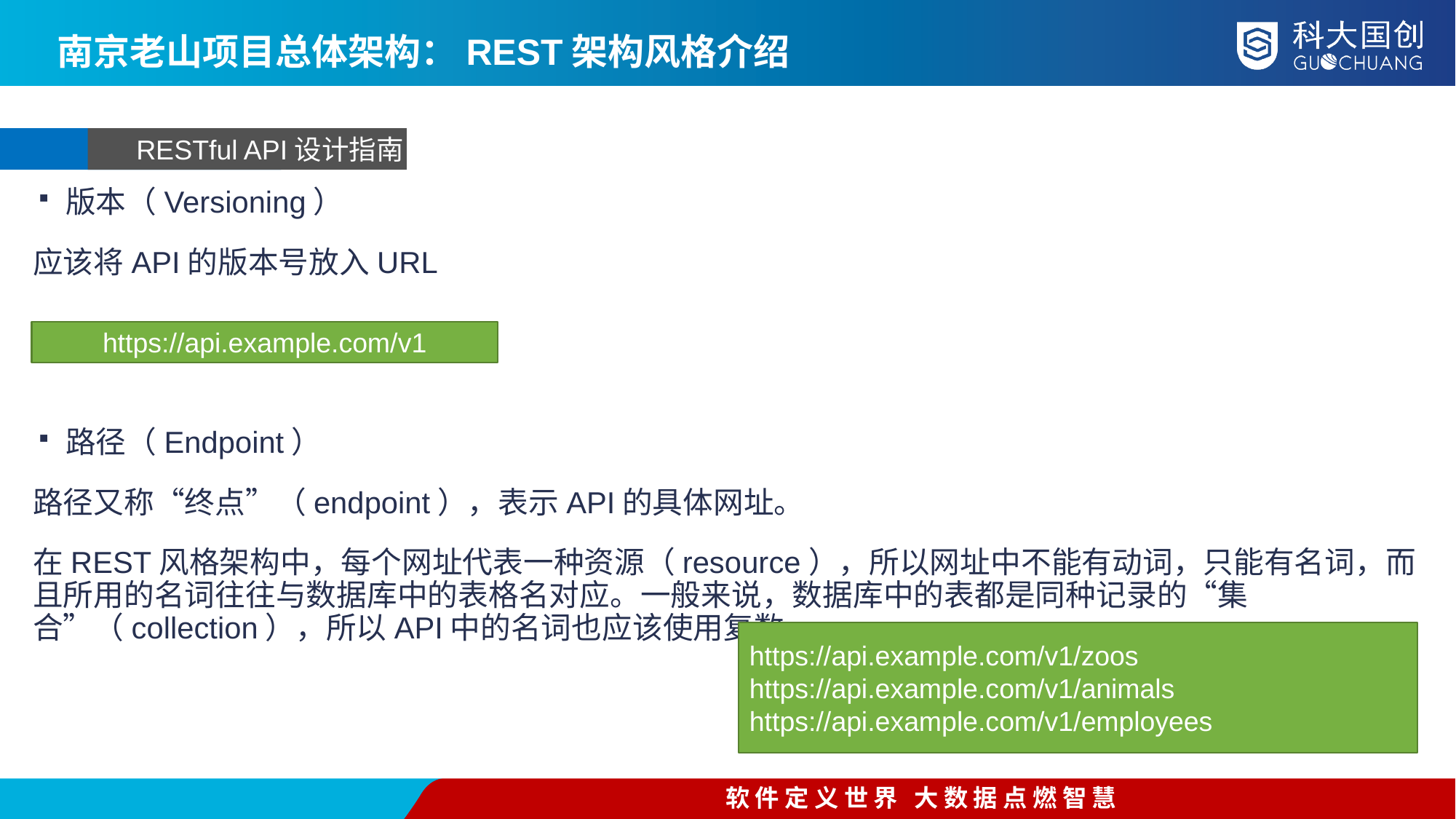

南京老山项目总体架构：REST架构风格介绍
RESTful API设计指南

版本（Versioning）
应该将API的版本号放入URL

路径（Endpoint）
路径又称“终点”（endpoint），表示API的具体网址。
在REST风格架构中，每个网址代表一种资源（resource），所以网址中不能有动词，只能有名词，而且所用的名词往往与数据库中的表格名对应。一般来说，数据库中的表都是同种记录的“集合”（collection），所以API中的名词也应该使用复数。

https://api.example.com/v1
https://api.example.com/v1/zoos
https://api.example.com/v1/animals
https://api.example.com/v1/employees